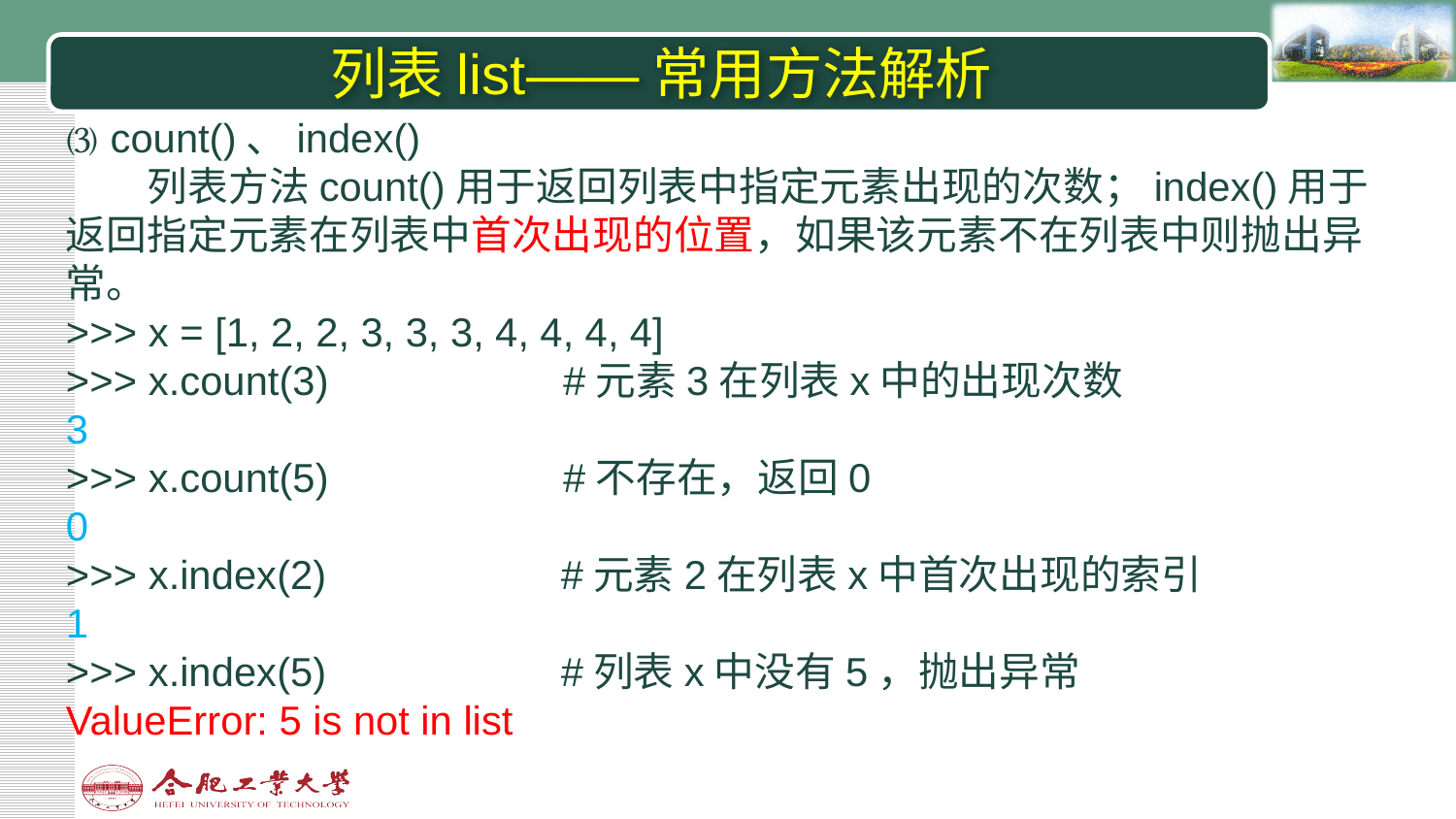

# 列表list——常用方法解析
⑶ count()、index()
        列表方法count()用于返回列表中指定元素出现的次数；index()用于返回指定元素在列表中首次出现的位置，如果该元素不在列表中则抛出异常。
>>> x = [1, 2, 2, 3, 3, 3, 4, 4, 4, 4]
>>> x.count(3)                     #元素3在列表x中的出现次数
3
>>> x.count(5)                     #不存在，返回0
0
>>> x.index(2)                     #元素2在列表x中首次出现的索引
1
>>> x.index(5)                     #列表x中没有5，抛出异常
ValueError: 5 is not in list